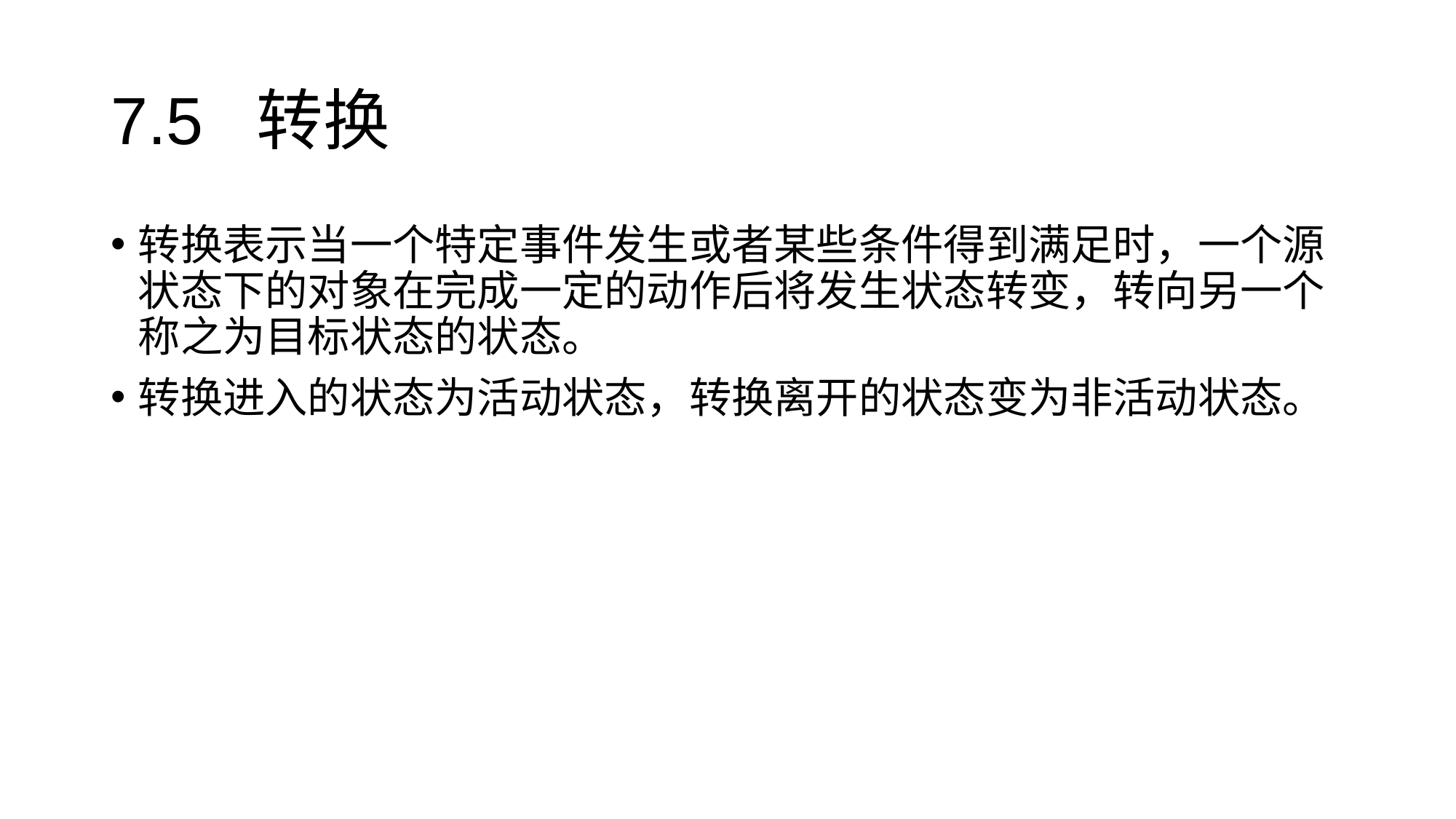

# 7.5  转换
转换表示当一个特定事件发生或者某些条件得到满足时，一个源状态下的对象在完成一定的动作后将发生状态转变，转向另一个称之为目标状态的状态。
转换进入的状态为活动状态，转换离开的状态变为非活动状态。